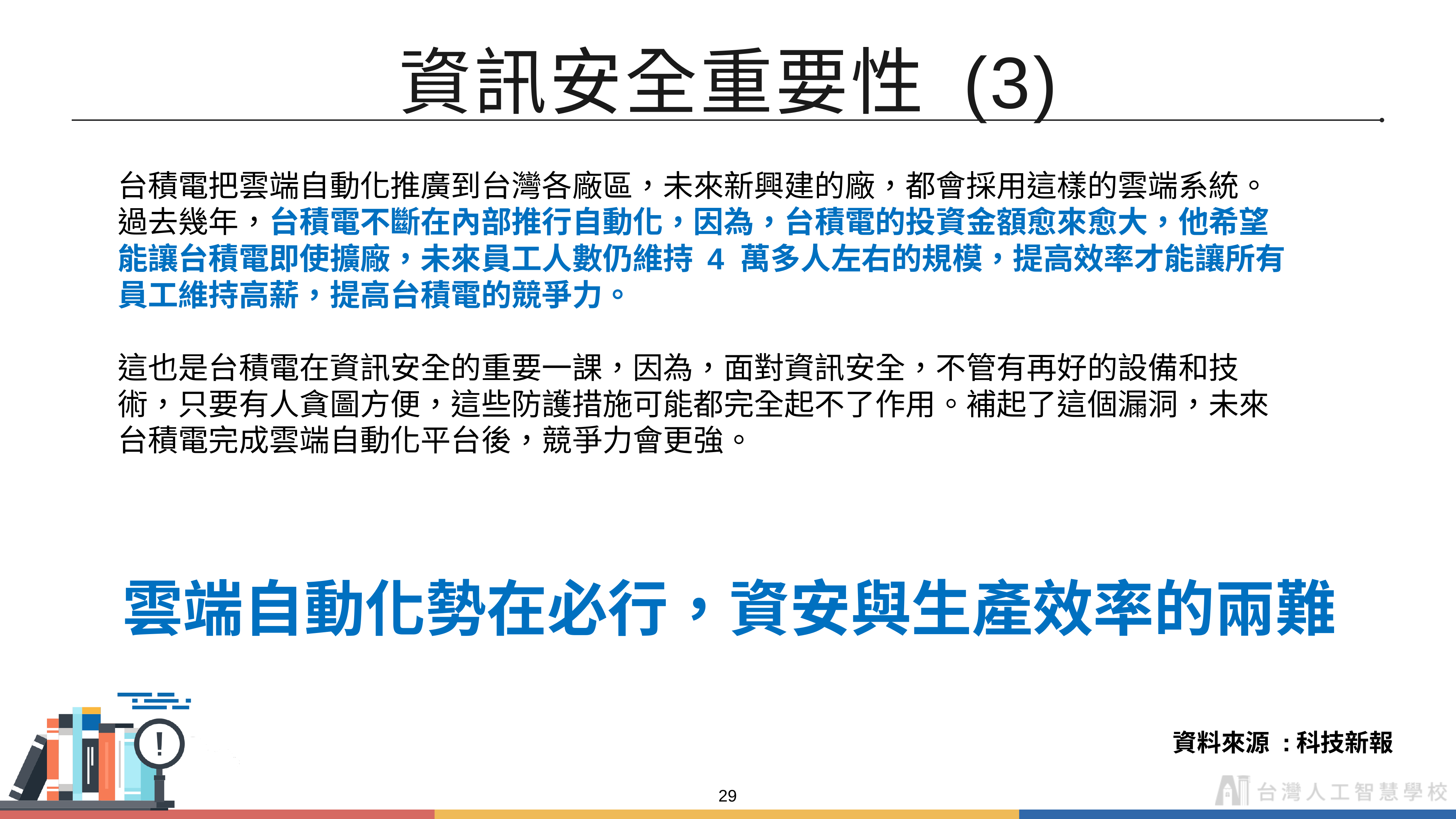

# 資訊安全重要性 (3)
台積電把雲端自動化推廣到台灣各廠區，未來新興建的廠，都會採用這樣的雲端系統。過去幾年，台積電不斷在內部推行自動化，因為，台積電的投資金額愈來愈大，他希望能讓台積電即使擴廠，未來員工人數仍維持 4 萬多人左右的規模，提高效率才能讓所有員工維持高薪，提高台積電的競爭力。

這也是台積電在資訊安全的重要一課，因為，面對資訊安全，不管有再好的設備和技術，只要有人貪圖方便，這些防護措施可能都完全起不了作用。補起了這個漏洞，未來台積電完成雲端自動化平台後，競爭力會更強。

雲端自動化勢在必行，資安與生產效率的兩難
資料來源 :科技新報
29